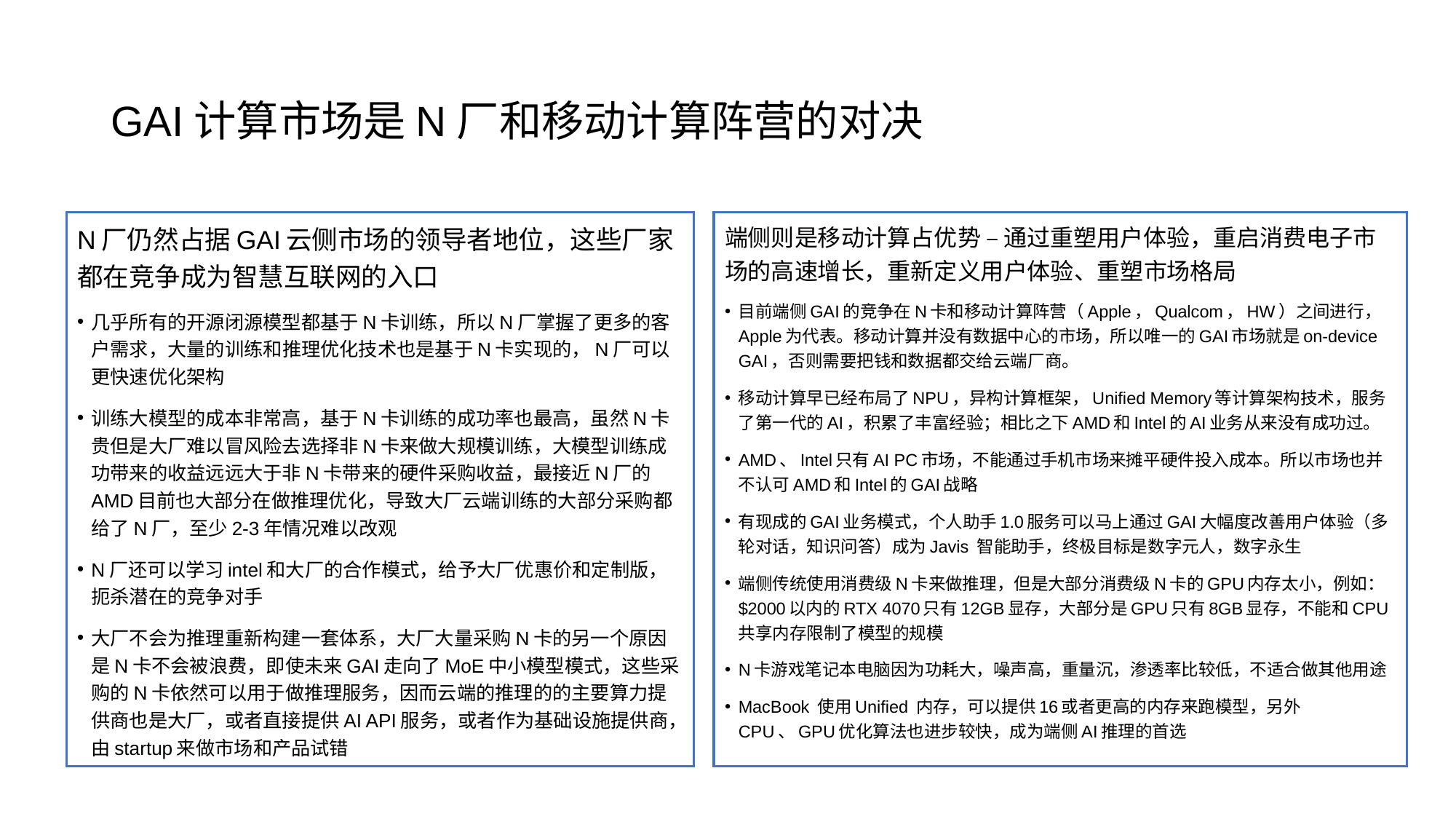

# GAI计算市场是N厂和移动计算阵营的对决
端侧则是移动计算占优势 – 通过重塑用户体验，重启消费电子市场的高速增长，重新定义用户体验、重塑市场格局
目前端侧GAI的竞争在N卡和移动计算阵营（Apple，Qualcom，HW）之间进行，Apple为代表。移动计算并没有数据中心的市场，所以唯一的GAI市场就是on-device GAI，否则需要把钱和数据都交给云端厂商。
移动计算早已经布局了NPU，异构计算框架，Unified Memory等计算架构技术，服务了第一代的AI，积累了丰富经验；相比之下AMD和Intel的AI业务从来没有成功过。
AMD、Intel只有AI PC市场，不能通过手机市场来摊平硬件投入成本。所以市场也并不认可AMD和Intel的GAI战略
有现成的GAI业务模式，个人助手1.0服务可以马上通过GAI大幅度改善用户体验（多轮对话，知识问答）成为Javis 智能助手，终极目标是数字元人，数字永生
端侧传统使用消费级N卡来做推理，但是大部分消费级N卡的GPU内存太小，例如：$2000以内的RTX 4070只有12GB显存，大部分是GPU只有8GB显存，不能和CPU共享内存限制了模型的规模
N卡游戏笔记本电脑因为功耗大，噪声高，重量沉，渗透率比较低，不适合做其他用途
MacBook 使用Unified 内存，可以提供16或者更高的内存来跑模型，另外CPU、GPU优化算法也进步较快，成为端侧AI推理的首选
N厂仍然占据GAI云侧市场的领导者地位，这些厂家都在竞争成为智慧互联网的入口
几乎所有的开源闭源模型都基于N卡训练，所以N厂掌握了更多的客户需求，大量的训练和推理优化技术也是基于N卡实现的，N厂可以更快速优化架构
训练大模型的成本非常高，基于N卡训练的成功率也最高，虽然N卡贵但是大厂难以冒风险去选择非N卡来做大规模训练，大模型训练成功带来的收益远远大于非N卡带来的硬件采购收益，最接近N厂的AMD目前也大部分在做推理优化，导致大厂云端训练的大部分采购都给了N厂，至少2-3年情况难以改观
N厂还可以学习intel和大厂的合作模式，给予大厂优惠价和定制版，扼杀潜在的竞争对手
大厂不会为推理重新构建一套体系，大厂大量采购N卡的另一个原因是N卡不会被浪费，即使未来GAI走向了MoE中小模型模式，这些采购的N卡依然可以用于做推理服务，因而云端的推理的的主要算力提供商也是大厂，或者直接提供AI API服务，或者作为基础设施提供商，由startup来做市场和产品试错